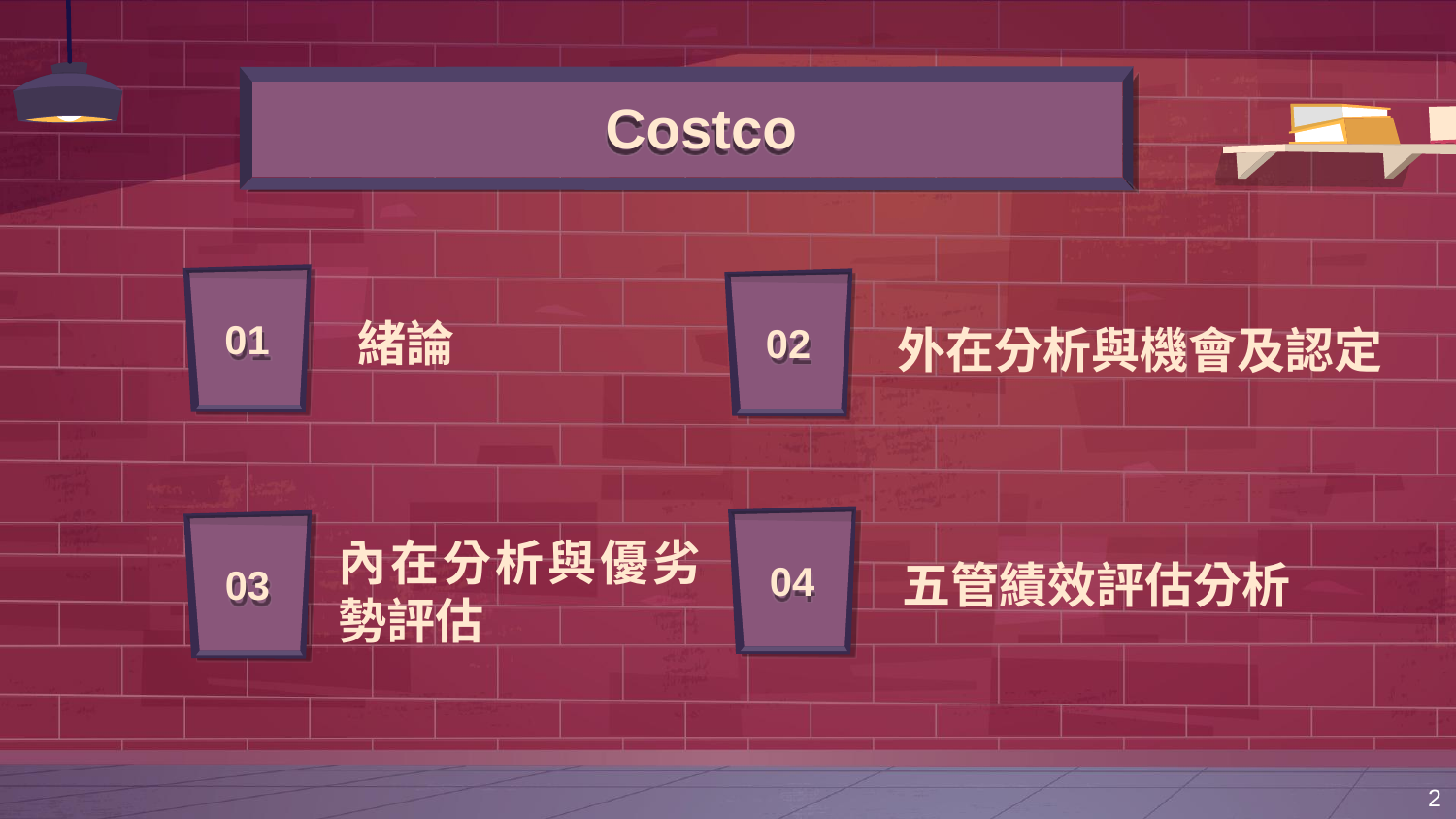

Costco

緒論
01
外在分析與機會及認定
02

內在分析與優劣勢評估
五管績效評估分析
04
03
2